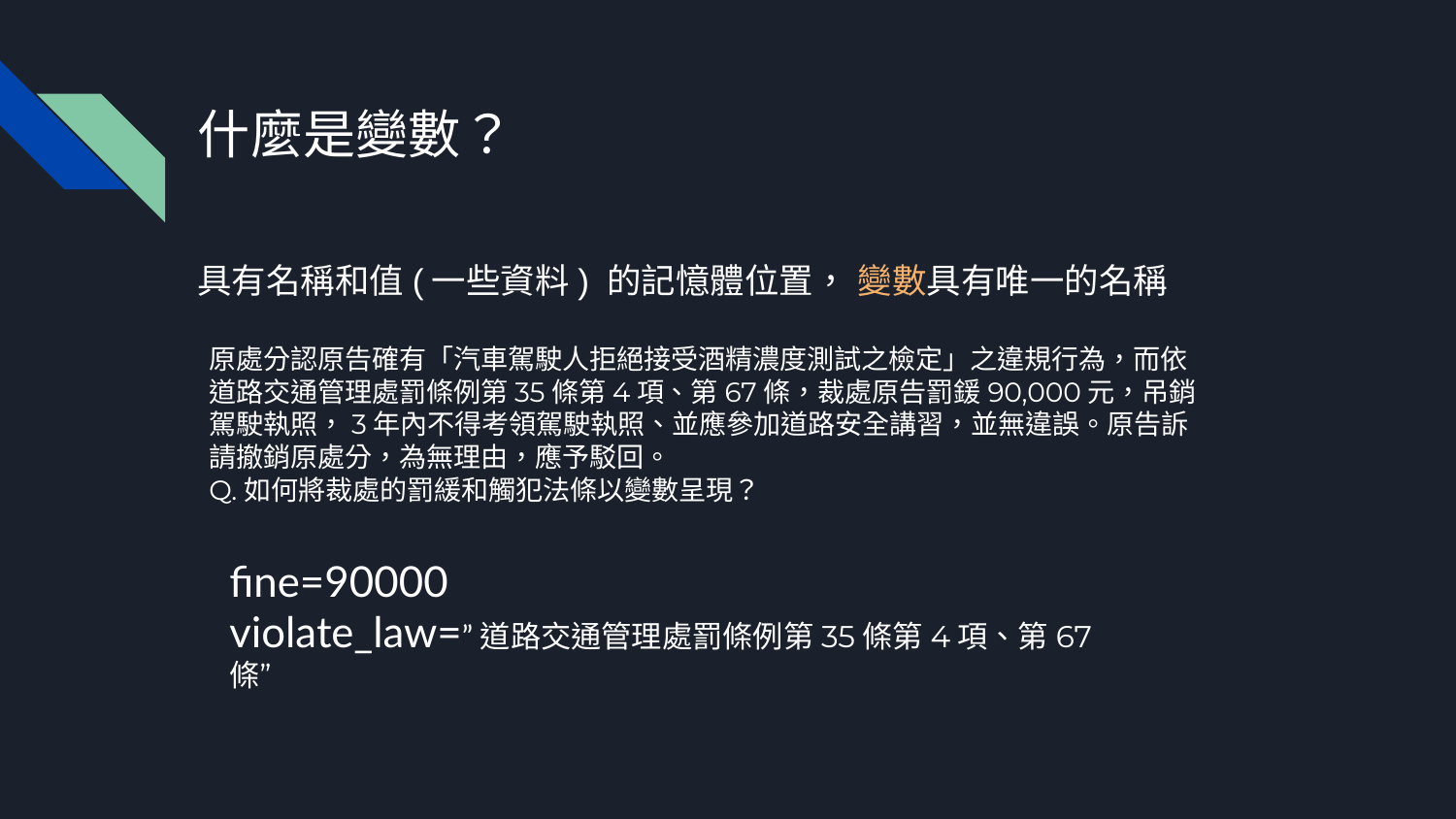

# 什麼是變數？
具有名稱和值(一些資料) 的記憶體位置， 變數具有唯一的名稱
原處分認原告確有「汽車駕駛人拒絕接受酒精濃度測試之檢定」之違規行為，而依道路交通管理處罰條例第35條第4項、第67條，裁處原告罰鍰90,000元，吊銷駕駛執照，3年內不得考領駕駛執照、並應參加道路安全講習，並無違誤。原告訴請撤銷原處分，為無理由，應予駁回。
Q.如何將裁處的罰緩和觸犯法條以變數呈現？
fine=90000
violate_law=”道路交通管理處罰條例第35條第4項、第67條”